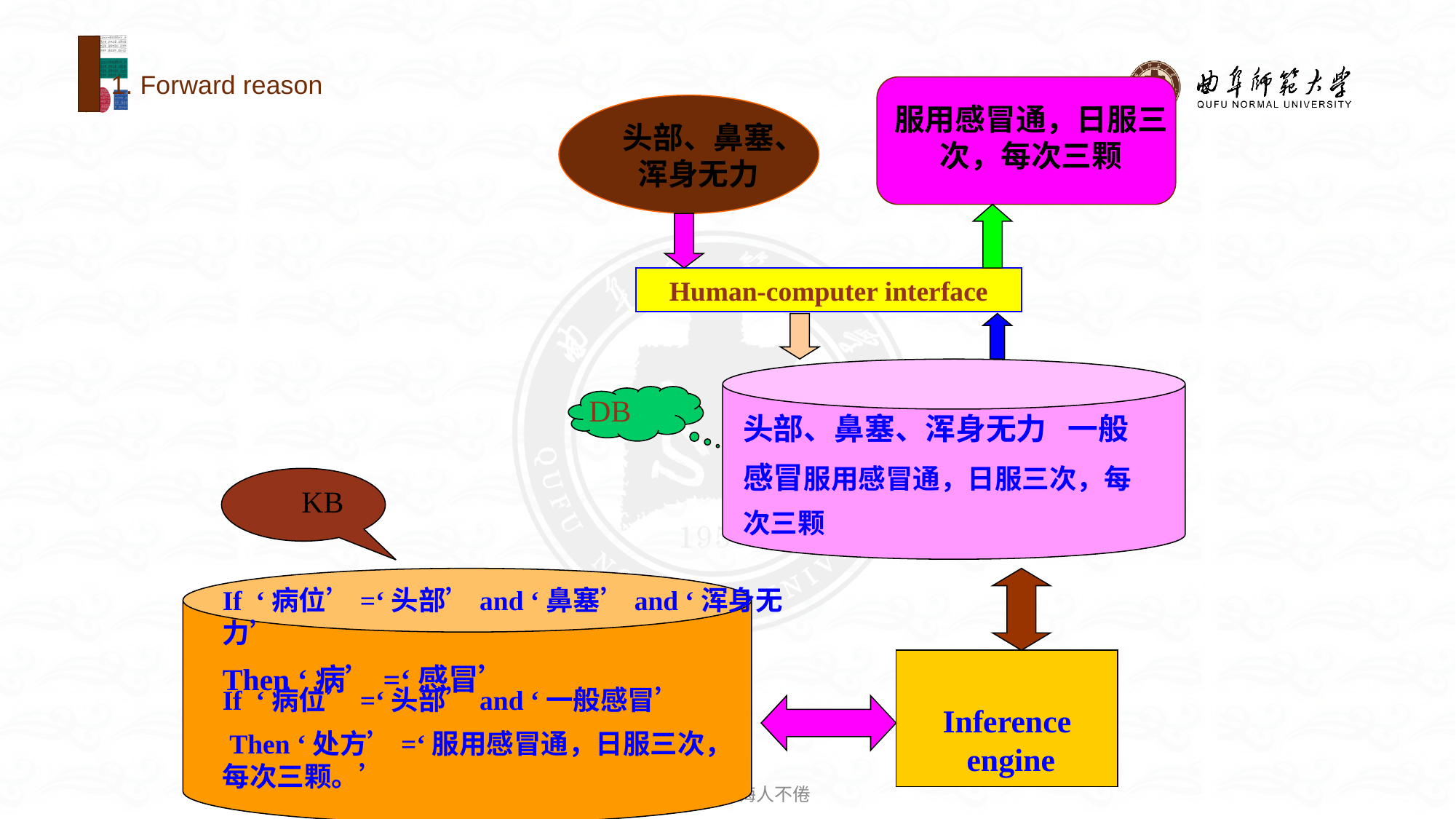

# 1. Forward reason

服用感冒通，日服三次，每次三颗
头部、鼻塞、浑身无力

Human-computer interface

头部、鼻塞、浑身无力   一般
感冒服用感冒通，日服三次，每
次三颗

DB

KB

If  ‘病位’=‘头部’and ‘鼻塞’and ‘浑身无力’
Then ‘病’=‘感冒’
If  ‘病位’=‘头部’and ‘一般感冒’
 Then ‘处方’=‘服用感冒通，日服三次，每次三颗。’

Inference
 engine
学而不厌，诲人不倦
23